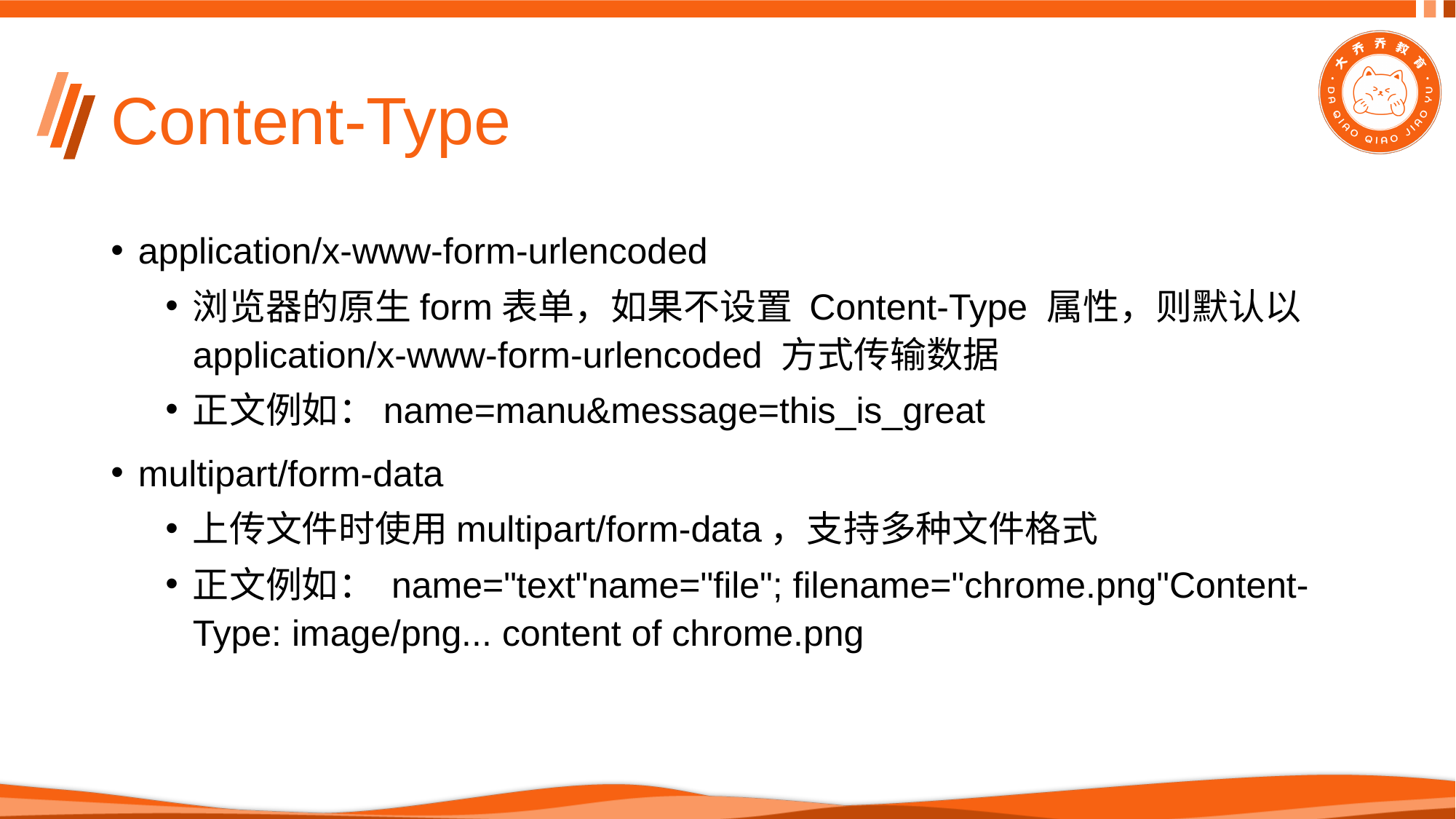

# Content-Type
application/x-www-form-urlencoded
浏览器的原生form表单，如果不设置 Content-Type 属性，则默认以 application/x-www-form-urlencoded 方式传输数据
正文例如：name=manu&message=this_is_great
multipart/form-data
上传文件时使用multipart/form-data，支持多种文件格式
正文例如： name="text"name="file"; filename="chrome.png"Content-Type: image/png... content of chrome.png